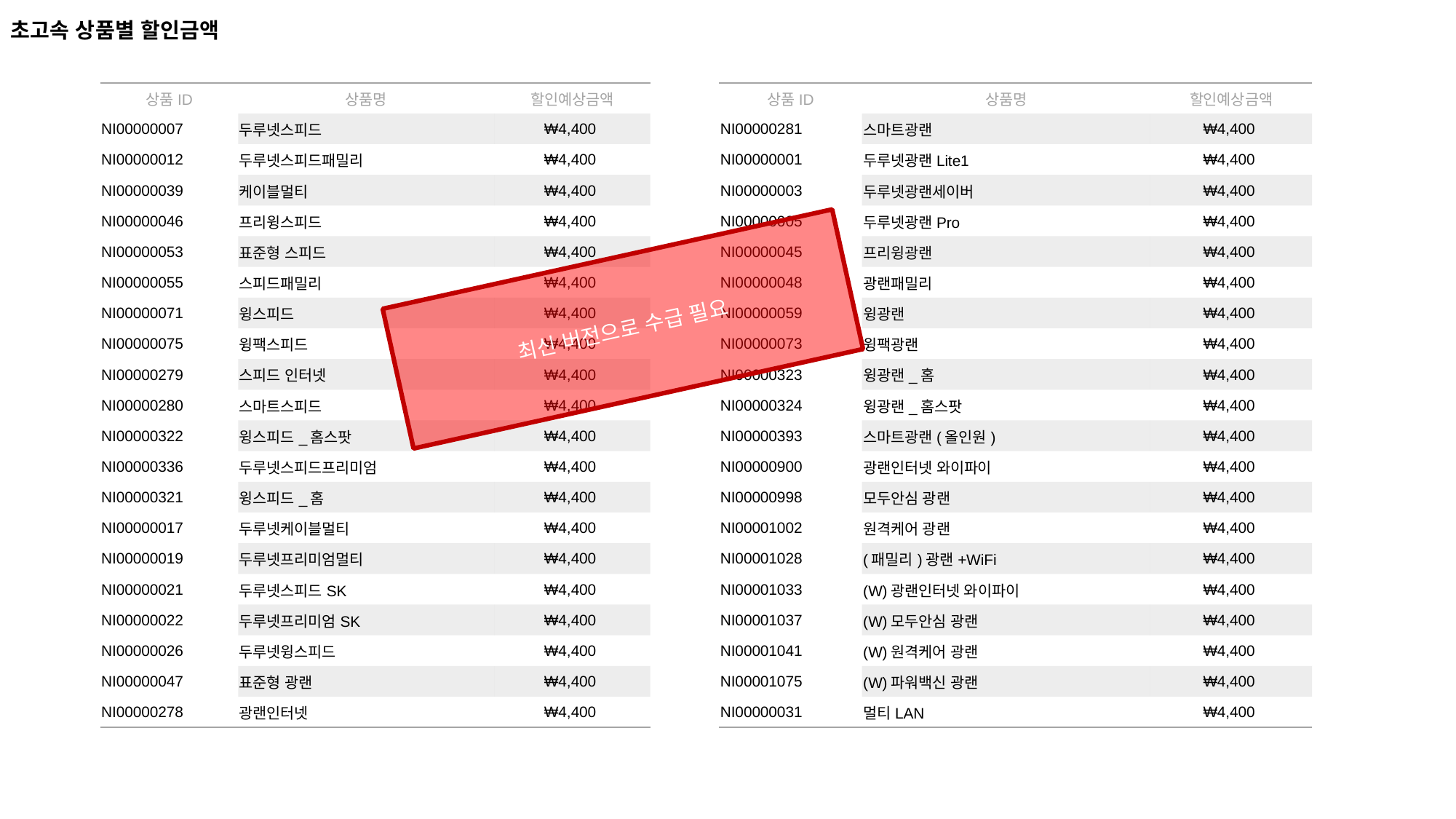

초고속 상품별 할인금액
| 상품ID | 상품명 | 할인예상금액 |
| --- | --- | --- |
| NI00000007 | 두루넷스피드 | ₩4,400 |
| NI00000012 | 두루넷스피드패밀리 | ₩4,400 |
| NI00000039 | 케이블멀티 | ₩4,400 |
| NI00000046 | 프리윙스피드 | ₩4,400 |
| NI00000053 | 표준형 스피드 | ₩4,400 |
| NI00000055 | 스피드패밀리 | ₩4,400 |
| NI00000071 | 윙스피드 | ₩4,400 |
| NI00000075 | 윙팩스피드 | ₩4,400 |
| NI00000279 | 스피드 인터넷 | ₩4,400 |
| NI00000280 | 스마트스피드 | ₩4,400 |
| NI00000322 | 윙스피드\_홈스팟 | ₩4,400 |
| NI00000336 | 두루넷스피드프리미엄 | ₩4,400 |
| NI00000321 | 윙스피드\_홈 | ₩4,400 |
| NI00000017 | 두루넷케이블멀티 | ₩4,400 |
| NI00000019 | 두루넷프리미엄멀티 | ₩4,400 |
| NI00000021 | 두루넷스피드SK | ₩4,400 |
| NI00000022 | 두루넷프리미엄SK | ₩4,400 |
| NI00000026 | 두루넷윙스피드 | ₩4,400 |
| NI00000047 | 표준형 광랜 | ₩4,400 |
| NI00000278 | 광랜인터넷 | ₩4,400 |
| 상품ID | 상품명 | 할인예상금액 |
| --- | --- | --- |
| NI00000281 | 스마트광랜 | ₩4,400 |
| NI00000001 | 두루넷광랜Lite1 | ₩4,400 |
| NI00000003 | 두루넷광랜세이버 | ₩4,400 |
| NI00000005 | 두루넷광랜Pro | ₩4,400 |
| NI00000045 | 프리윙광랜 | ₩4,400 |
| NI00000048 | 광랜패밀리 | ₩4,400 |
| NI00000059 | 윙광랜 | ₩4,400 |
| NI00000073 | 윙팩광랜 | ₩4,400 |
| NI00000323 | 윙광랜\_홈 | ₩4,400 |
| NI00000324 | 윙광랜\_홈스팟 | ₩4,400 |
| NI00000393 | 스마트광랜(올인원) | ₩4,400 |
| NI00000900 | 광랜인터넷 와이파이 | ₩4,400 |
| NI00000998 | 모두안심 광랜 | ₩4,400 |
| NI00001002 | 원격케어 광랜 | ₩4,400 |
| NI00001028 | (패밀리)광랜+WiFi | ₩4,400 |
| NI00001033 | (W)광랜인터넷 와이파이 | ₩4,400 |
| NI00001037 | (W)모두안심 광랜 | ₩4,400 |
| NI00001041 | (W)원격케어 광랜 | ₩4,400 |
| NI00001075 | (W)파워백신 광랜 | ₩4,400 |
| NI00000031 | 멀티LAN | ₩4,400 |
최신 버전으로 수급 필요